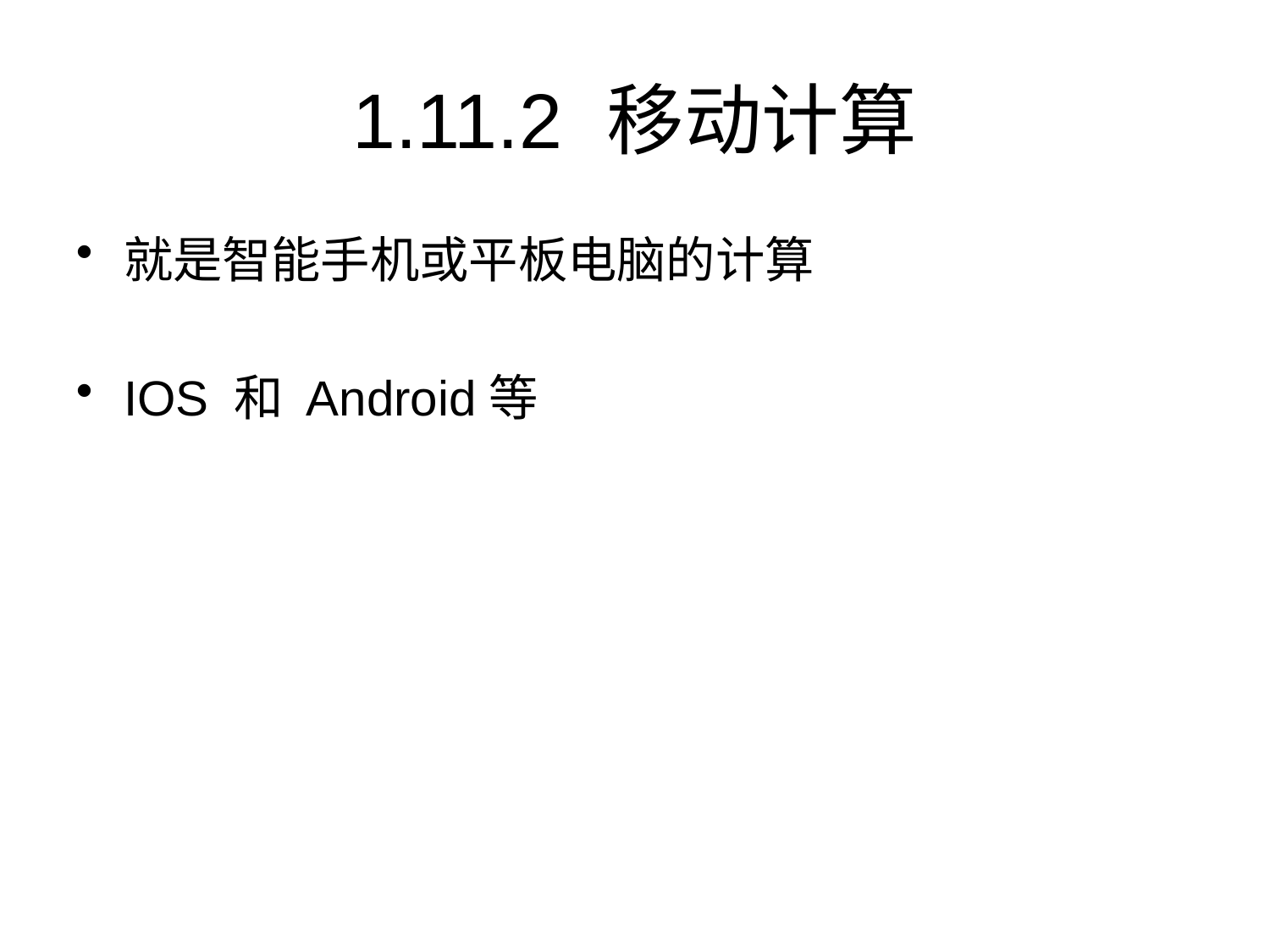

# 1.11.2	移动计算
就是智能手机或平板电脑的计算

IOS 和 Android等